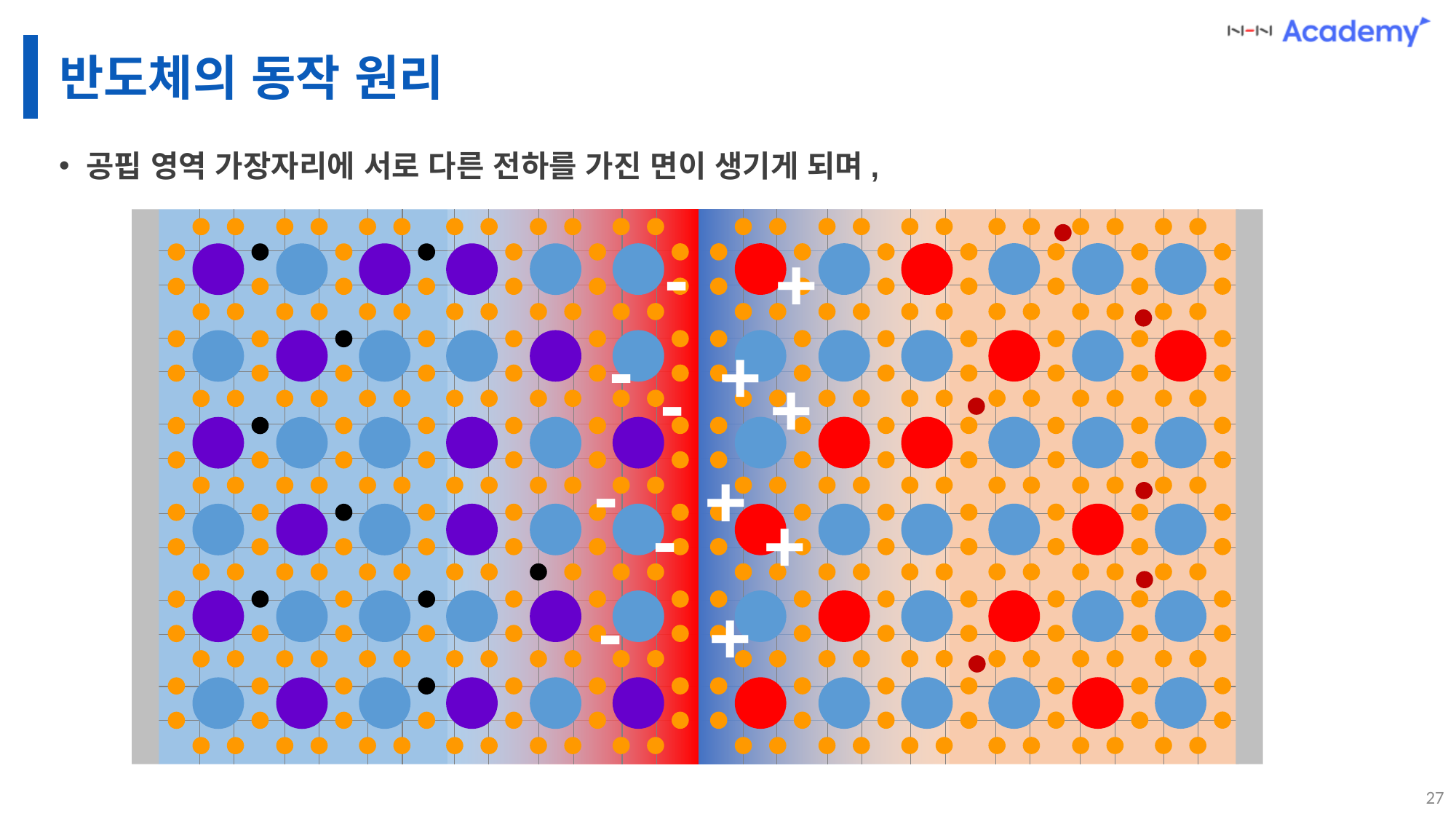

# 반도체의 동작 원리
공핍 영역 가장자리에 서로 다른 전하를 가진 면이 생기게 되며,

-
+

-
+

-
+

-
+

-
+

-
+

27